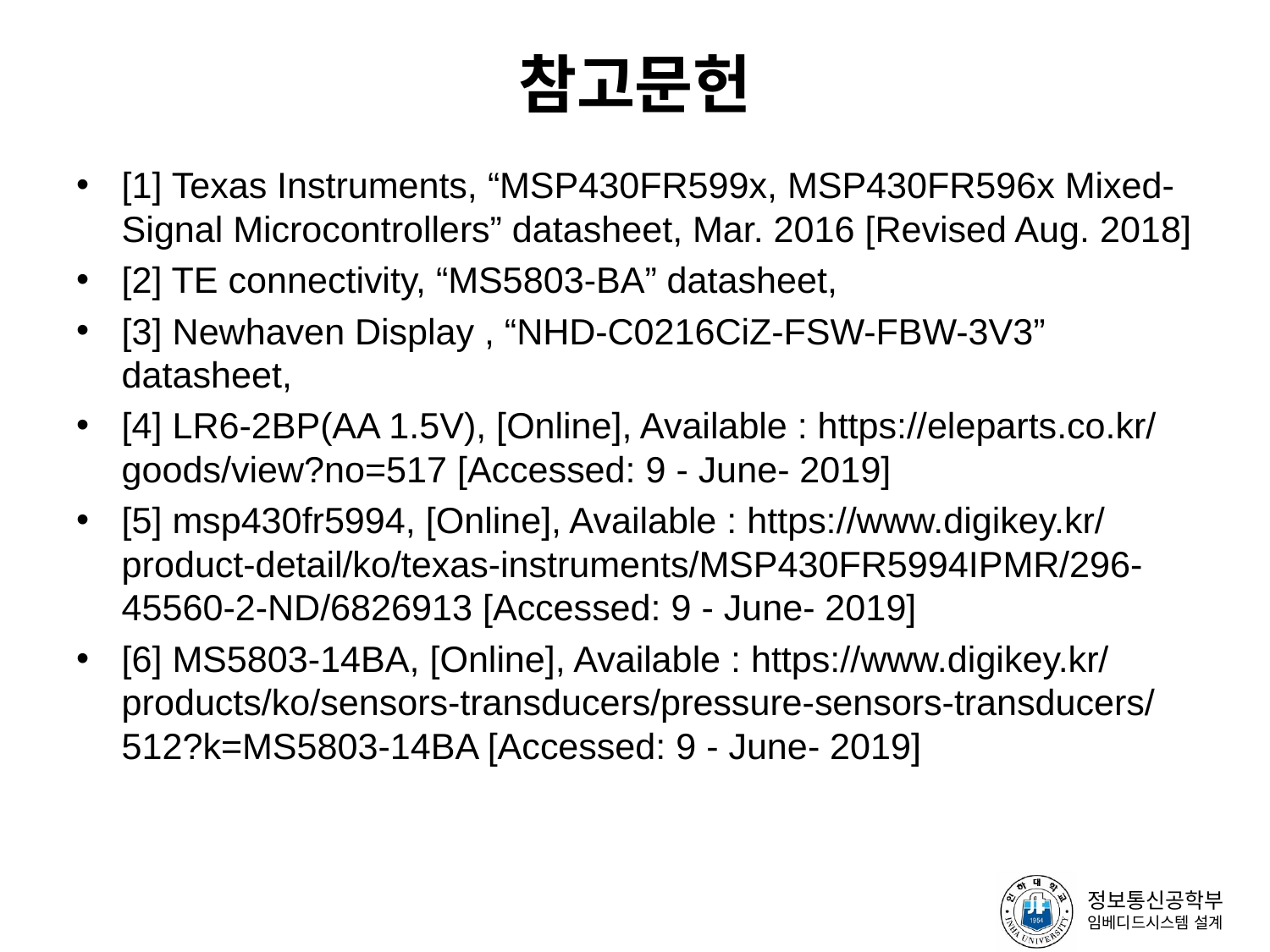

# 참고문헌
[1] Texas Instruments, “MSP430FR599x, MSP430FR596x Mixed-Signal Microcontrollers” datasheet, Mar. 2016 [Revised Aug. 2018]
[2] TE connectivity, “MS5803-BA” datasheet,
[3] Newhaven Display , “NHD-C0216CiZ-FSW-FBW-3V3” datasheet,
[4] LR6-2BP(AA 1.5V), [Online], Available : https://eleparts.co.kr/goods/view?no=517 [Accessed: 9 - June- 2019]
[5] msp430fr5994, [Online], Available : https://www.digikey.kr/product-detail/ko/texas-instruments/MSP430FR5994IPMR/296-45560-2-ND/6826913 [Accessed: 9 - June- 2019]
[6] MS5803-14BA, [Online], Available : https://www.digikey.kr/products/ko/sensors-transducers/pressure-sensors-transducers/512?k=MS5803-14BA [Accessed: 9 - June- 2019]